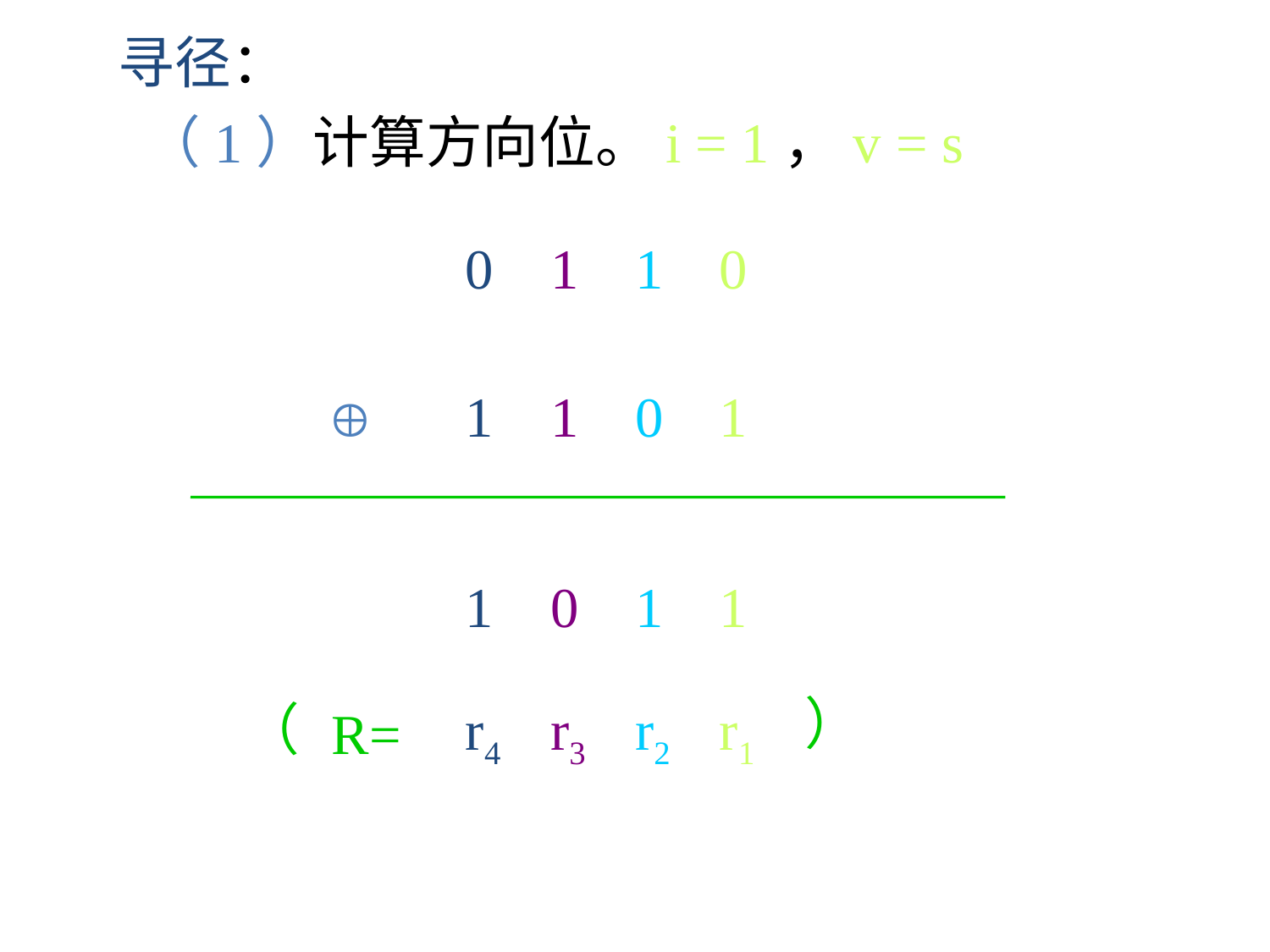

寻径：
 （1）计算方向位。i = 1，v = s
0
1
1
r4
1
1
0
r3
1
0
1
r2
0
1
1
r1
⊕

）
（
 R=